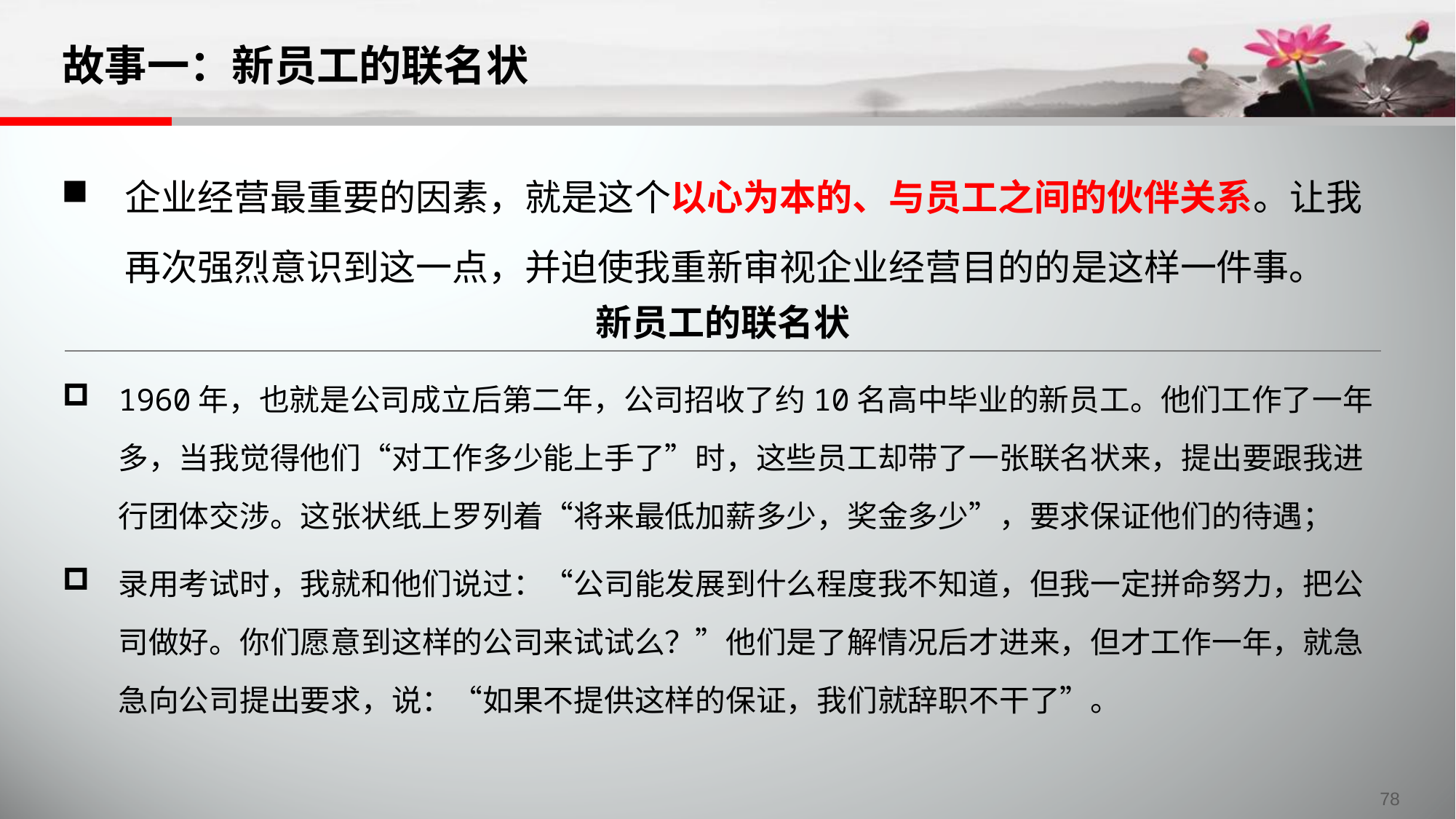

# 故事一：新员工的联名状
企业经营最重要的因素，就是这个以心为本的、与员工之间的伙伴关系。让我再次强烈意识到这一点，并迫使我重新审视企业经营目的的是这样一件事。
新员工的联名状
1960年，也就是公司成立后第二年，公司招收了约10名高中毕业的新员工。他们工作了一年多，当我觉得他们“对工作多少能上手了”时，这些员工却带了一张联名状来，提出要跟我进行团体交涉。这张状纸上罗列着“将来最低加薪多少，奖金多少”，要求保证他们的待遇；
录用考试时，我就和他们说过：“公司能发展到什么程度我不知道，但我一定拼命努力，把公司做好。你们愿意到这样的公司来试试么？”他们是了解情况后才进来，但才工作一年，就急急向公司提出要求，说：“如果不提供这样的保证，我们就辞职不干了”。
78